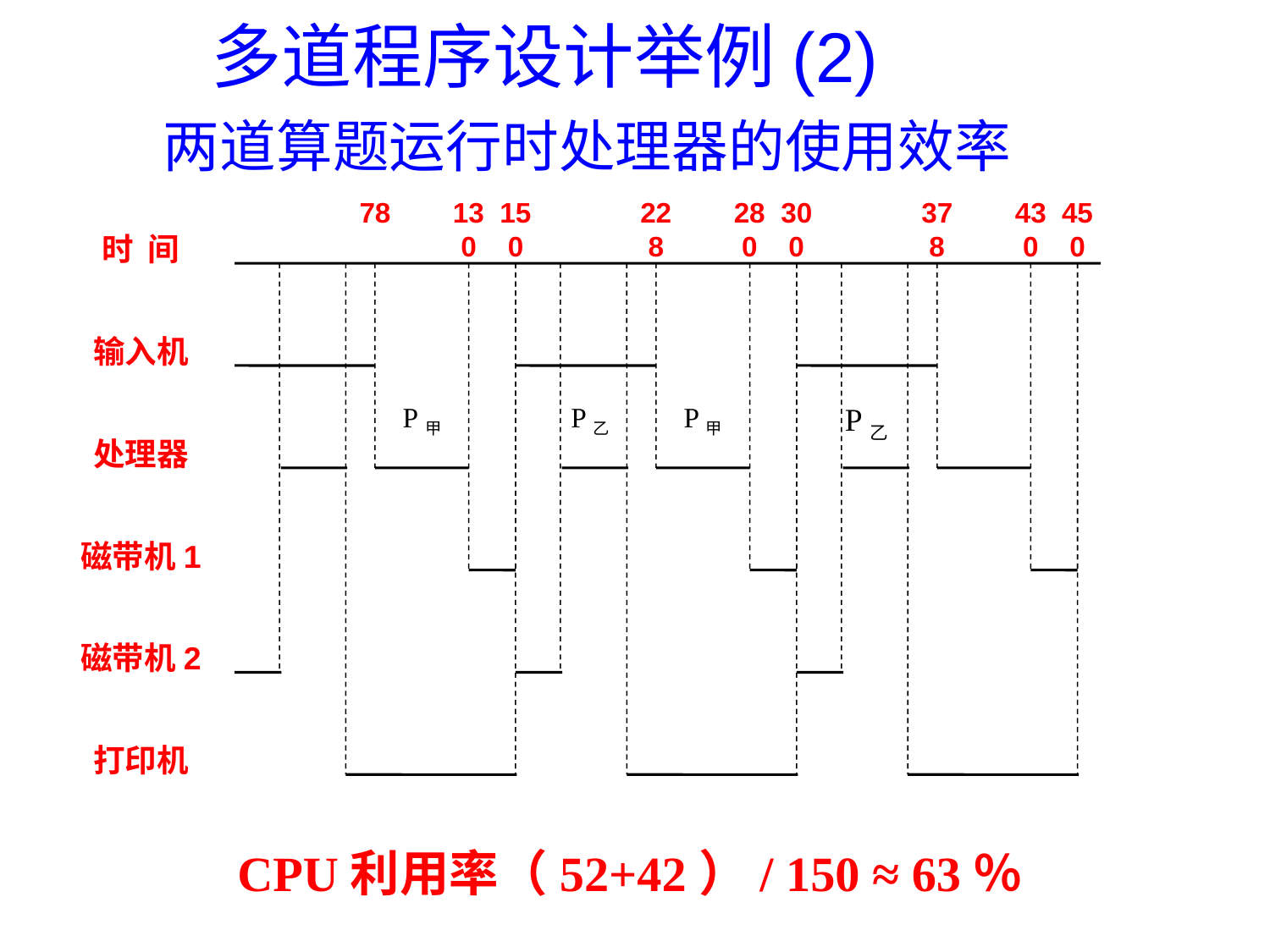

# 多道程序设计举例(2) 两道算题运行时处理器的使用效率

78
130
150
228
280
300
378
430
450
时  间

输入机
P甲
P乙
P甲
P乙
处理器
磁带机1
磁带机2
打印机
CPU利用率（52+42）/ 150 ≈ 63％